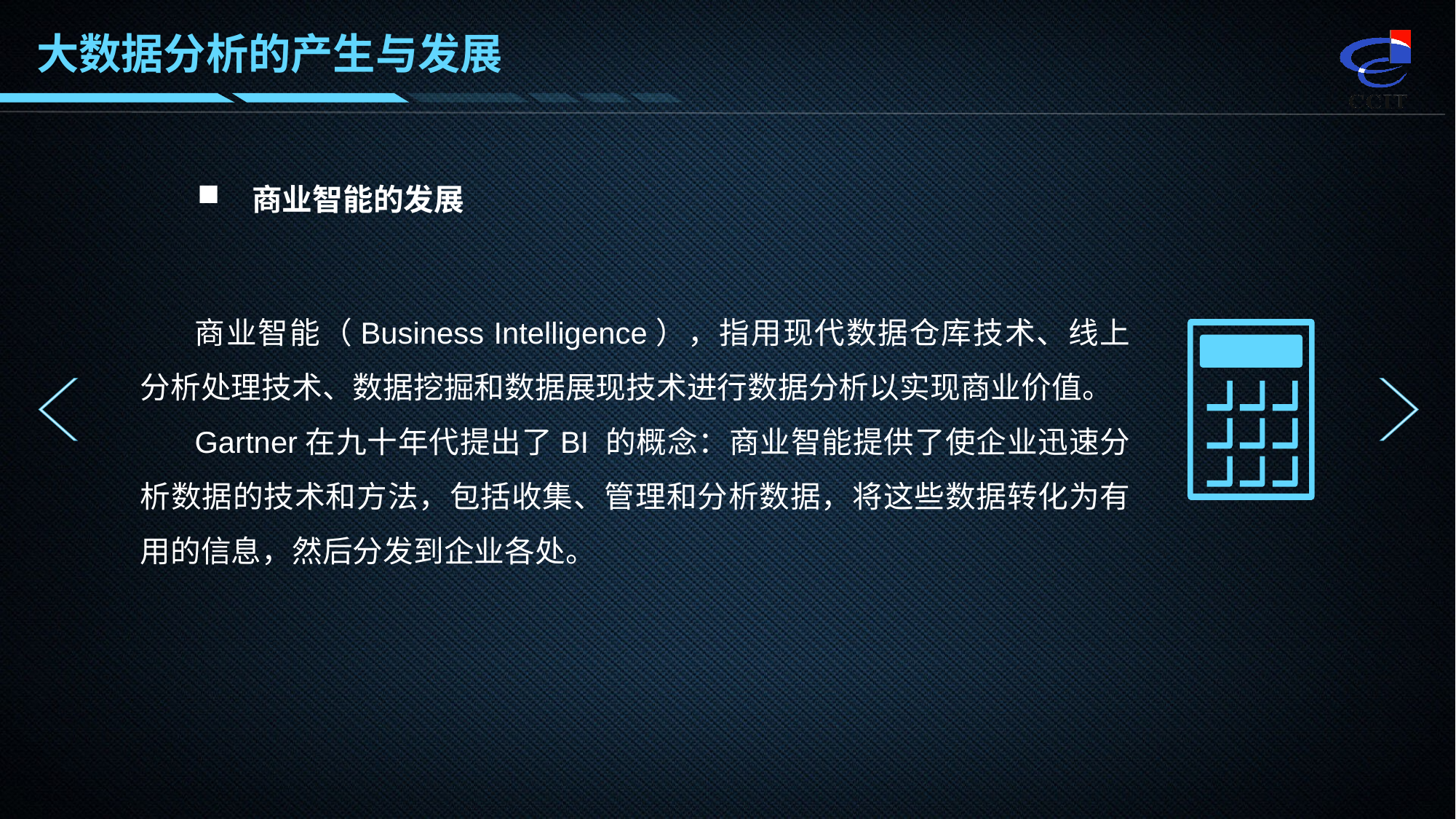

商业智能的发展
商业智能（Business Intelligence），指用现代数据仓库技术、线上分析处理技术、数据挖掘和数据展现技术进行数据分析以实现商业价值。
Gartner在九十年代提出了BI 的概念：商业智能提供了使企业迅速分析数据的技术和方法，包括收集、管理和分析数据，将这些数据转化为有用的信息，然后分发到企业各处。